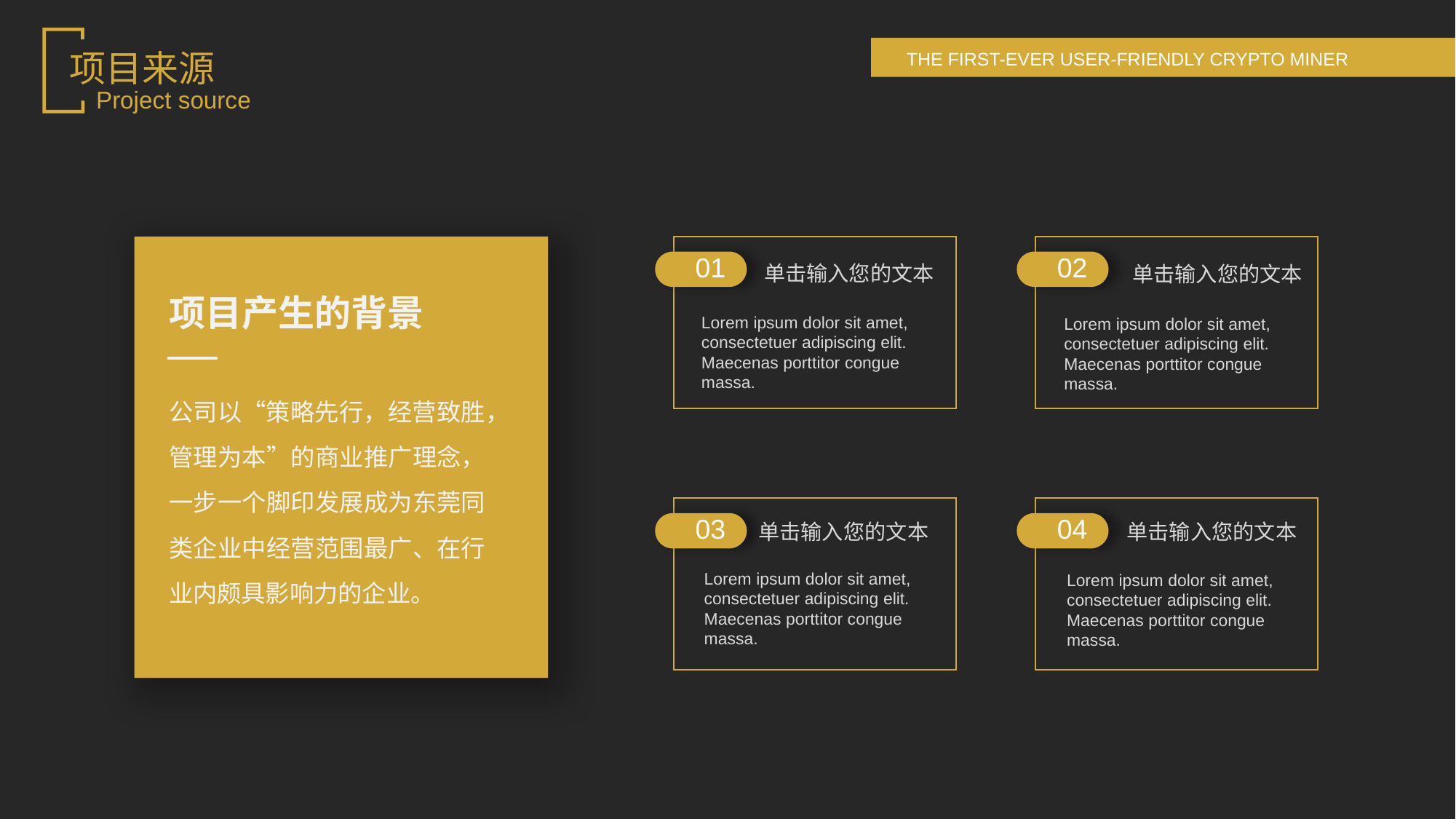

项目来源
Project source

01

02

单击输入您的文本
单击输入您的文本
项目产生的背景
Lorem ipsum dolor sit amet, consectetuer adipiscing elit. Maecenas porttitor congue massa.
Lorem ipsum dolor sit amet, consectetuer adipiscing elit. Maecenas porttitor congue massa.
公司以“策略先行，经营致胜，管理为本”的商业推广理念，一步一个脚印发展成为东莞同类企业中经营范围最广、在行业内颇具影响力的企业。

03

04

单击输入您的文本
单击输入您的文本
Lorem ipsum dolor sit amet, consectetuer adipiscing elit. Maecenas porttitor congue massa.
Lorem ipsum dolor sit amet, consectetuer adipiscing elit. Maecenas porttitor congue massa.